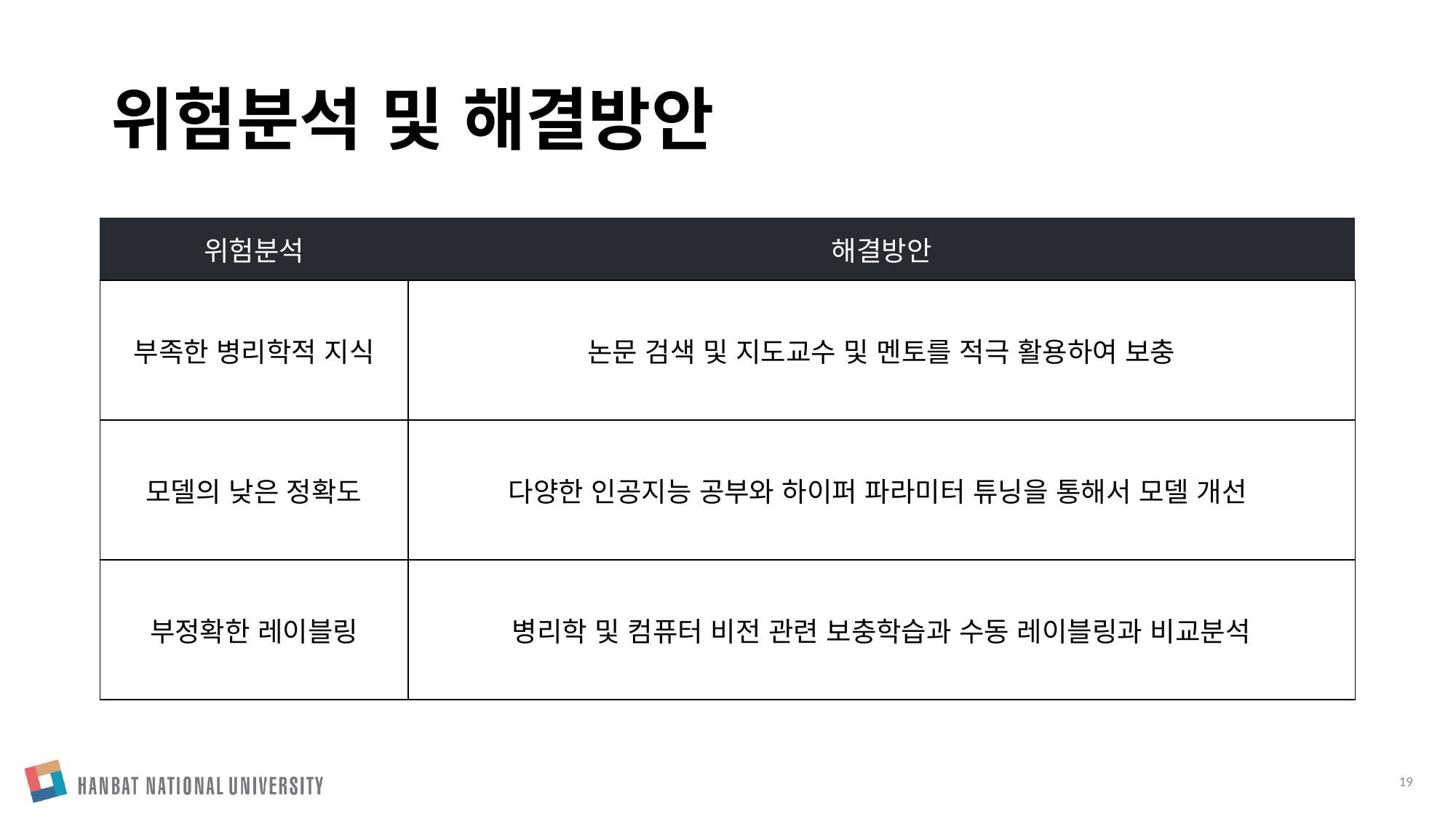

# 위험분석 및 해결방안
| 위험분석 | 해결방안 |
| --- | --- |
| 부족한 병리학적 지식 | 논문 검색 및 지도교수 및 멘토를 적극 활용하여 보충 |
| 모델의 낮은 정확도 | 다양한 인공지능 공부와 하이퍼 파라미터 튜닝을 통해서 모델 개선 |
| 부정확한 레이블링 | 병리학 및 컴퓨터 비전 관련 보충학습과 수동 레이블링과 비교분석 |